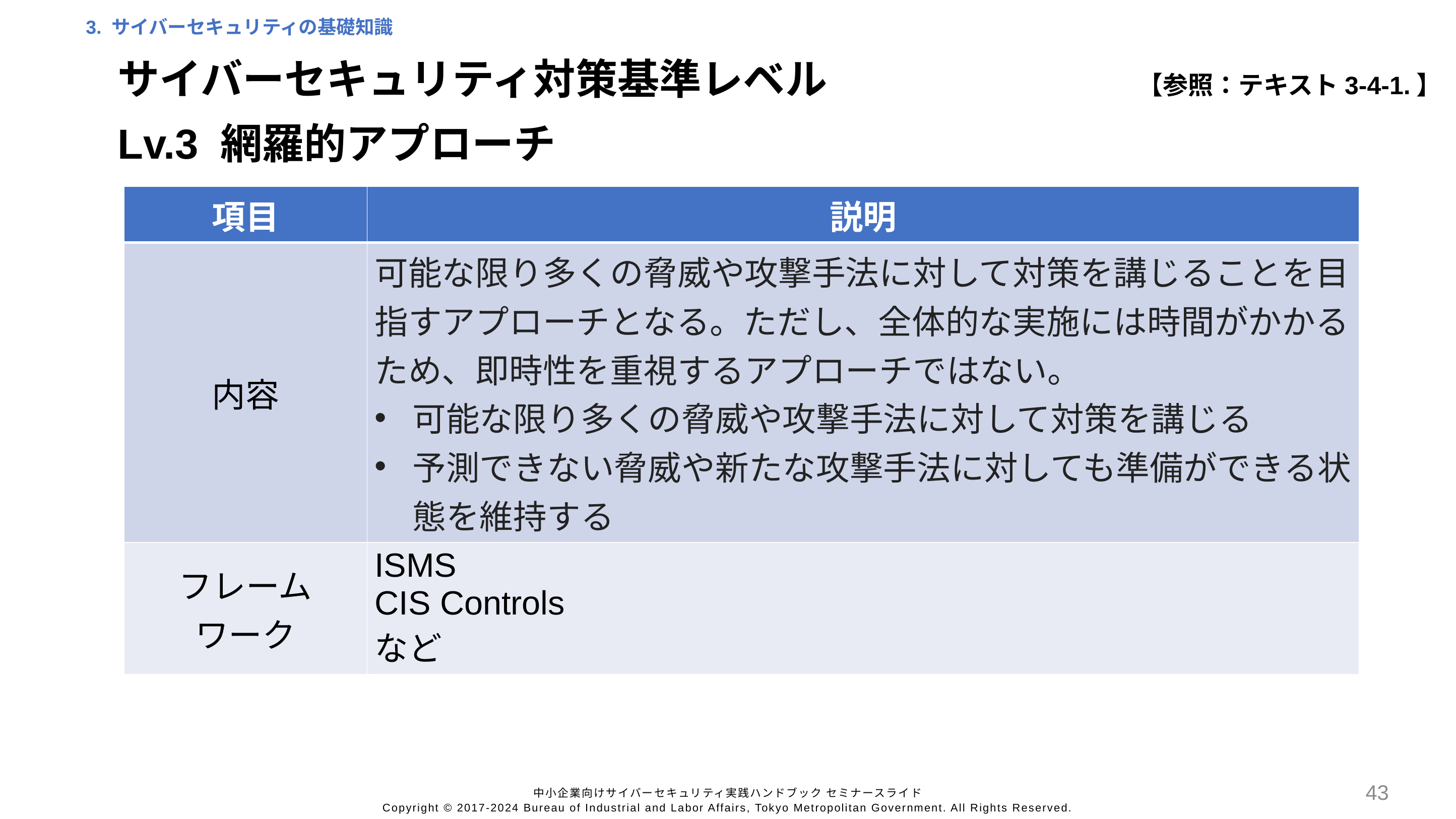

3. サイバーセキュリティの基礎知識
サイバーセキュリティ対策基準レベル
【参照：テキスト3-4-1.】
Lv.3 網羅的アプローチ
| 項目 | 説明 |
| --- | --- |
| 内容 | 可能な限り多くの脅威や攻撃手法に対して対策を講じることを目指すアプローチとなる。ただし、全体的な実施には時間がかかるため、即時性を重視するアプローチではない。 可能な限り多くの脅威や攻撃手法に対して対策を講じる 予測できない脅威や新たな攻撃手法に対しても準備ができる状態を維持する |
| フレーム ワーク | ISMS CIS Controls など |
43